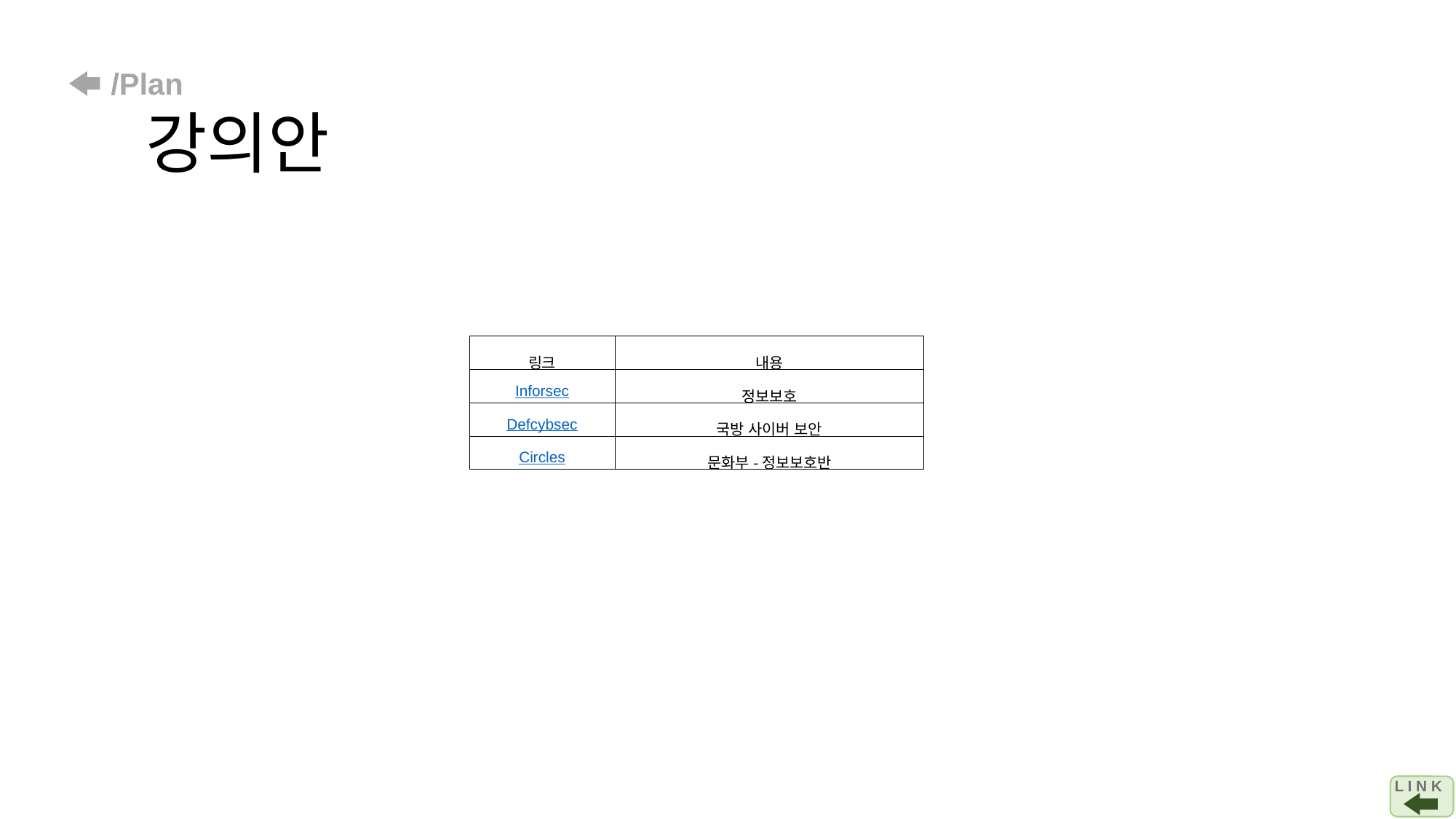

# /Plan 강의안

| 링크 | 내용 |
| --- | --- |
| Inforsec | 정보보호 |
| Defcybsec | 국방 사이버 보안 |
| Circles | 문화부-정보보호반 |
L I N K